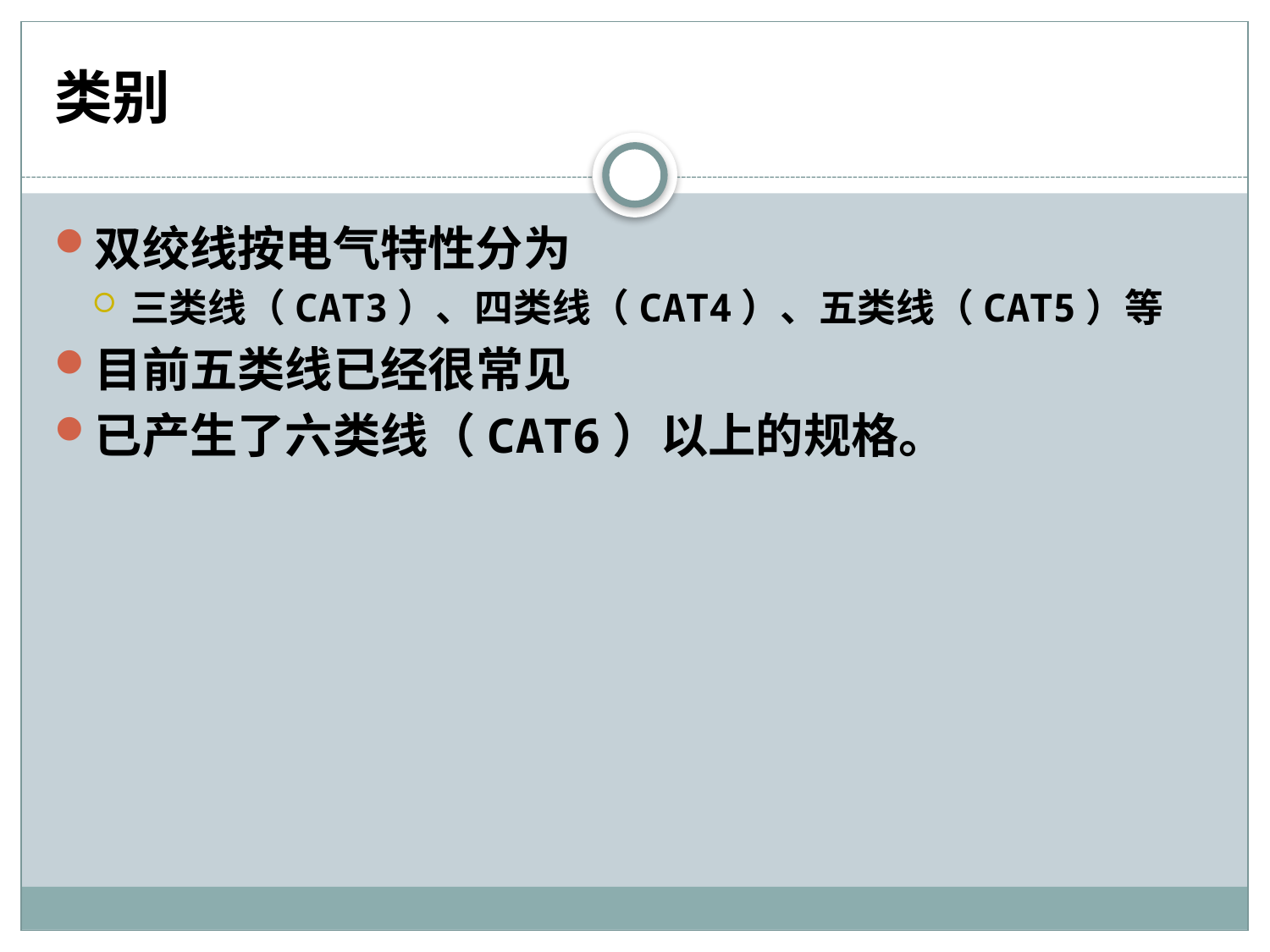

# 类别
双绞线按电气特性分为
三类线（CAT3）、四类线（CAT4）、五类线（CAT5）等
目前五类线已经很常见
已产生了六类线（CAT6）以上的规格。